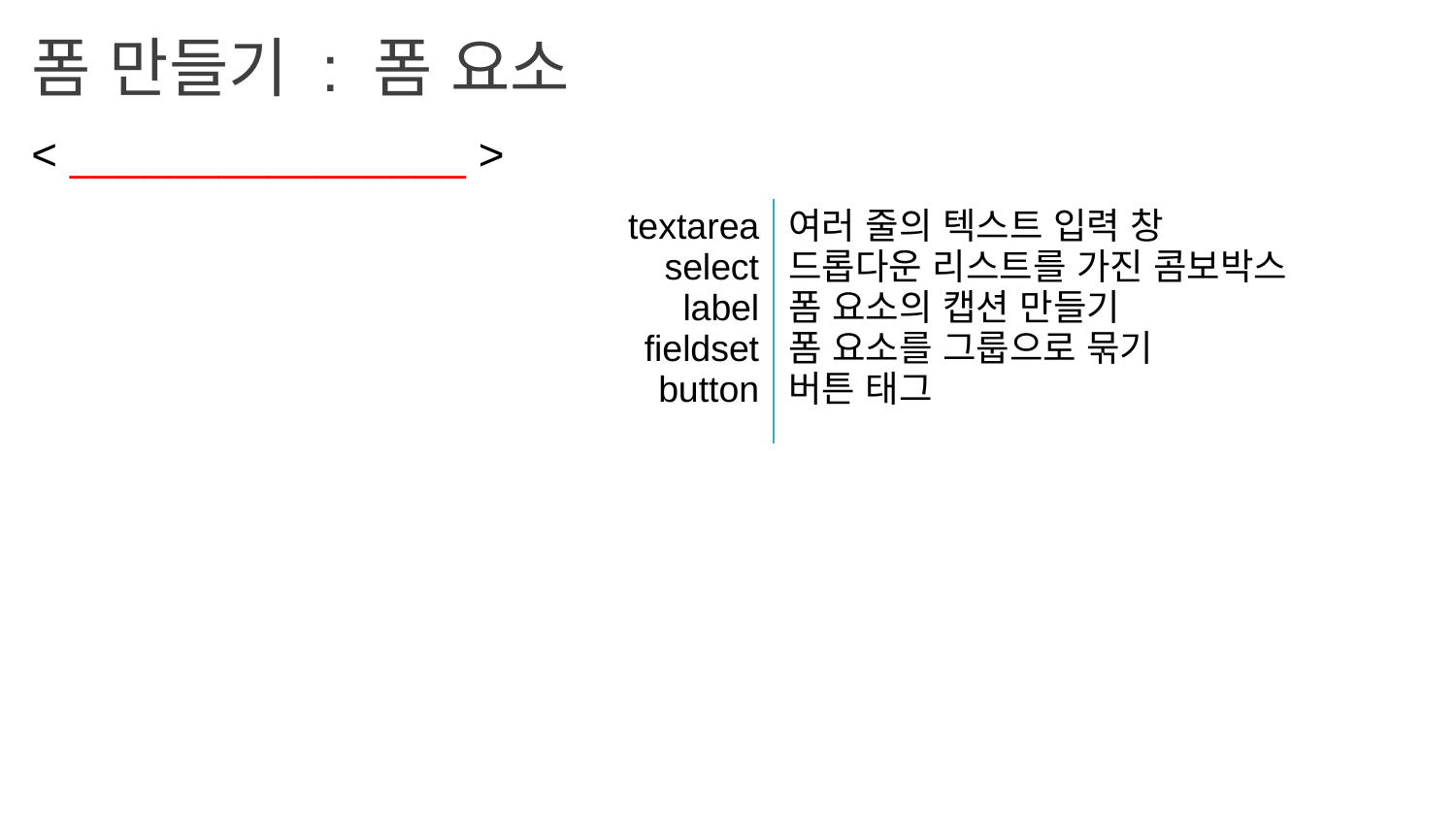

폼 만들기 : 폼 요소
< ________________ >
| textarea select label fieldset button | 여러 줄의 텍스트 입력 창 드롭다운 리스트를 가진 콤보박스 폼 요소의 캡션 만들기 폼 요소를 그룹으로 묶기 버튼 태그 |
| --- | --- |